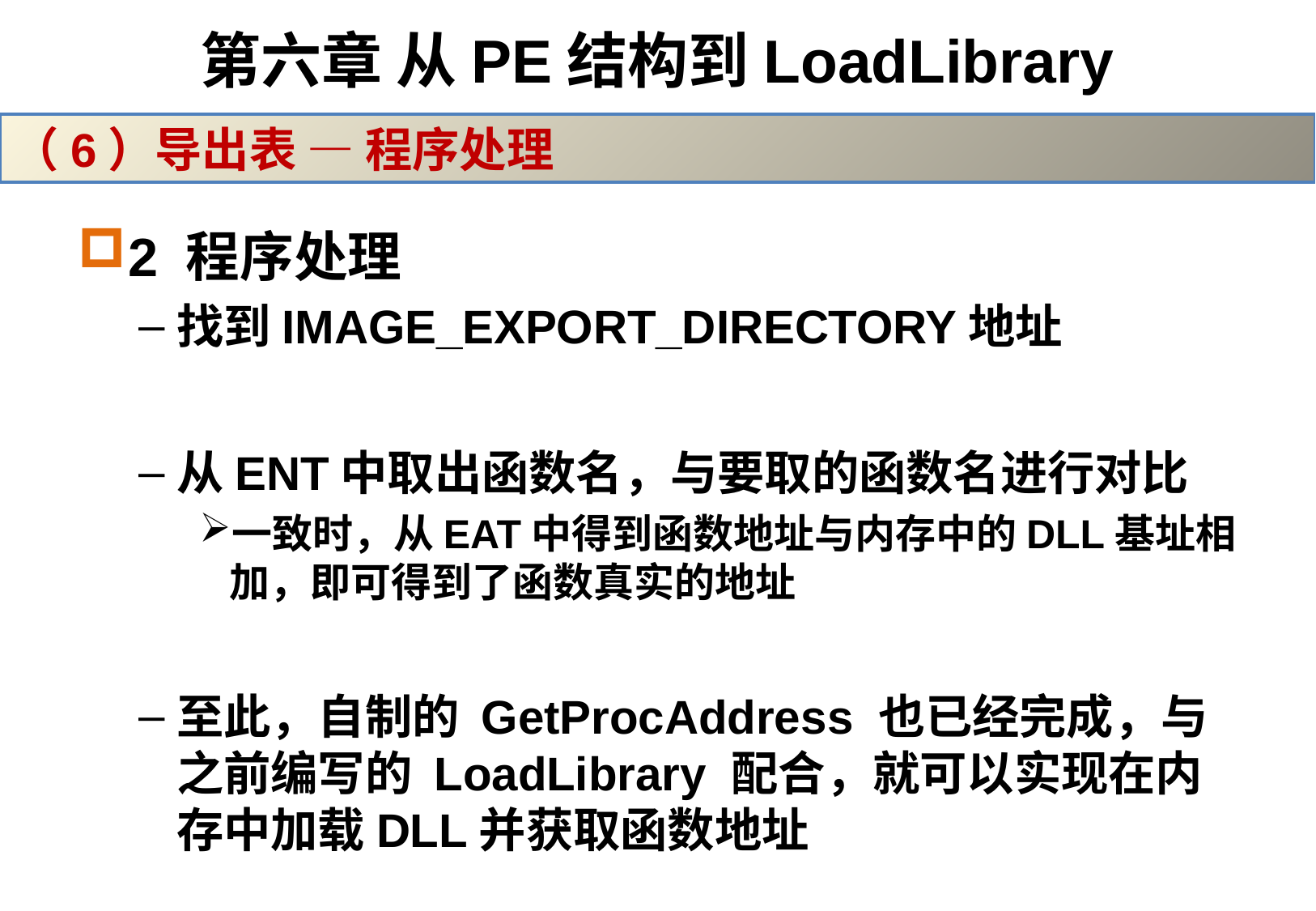

# 第六章 从PE结构到LoadLibrary
（6）导出表 — 程序处理
2 程序处理
找到IMAGE_EXPORT_DIRECTORY地址

从ENT中取出函数名，与要取的函数名进行对比
一致时，从EAT中得到函数地址与内存中的DLL基址相加，即可得到了函数真实的地址

至此，自制的 GetProcAddress 也已经完成，与之前编写的 LoadLibrary 配合，就可以实现在内存中加载DLL并获取函数地址